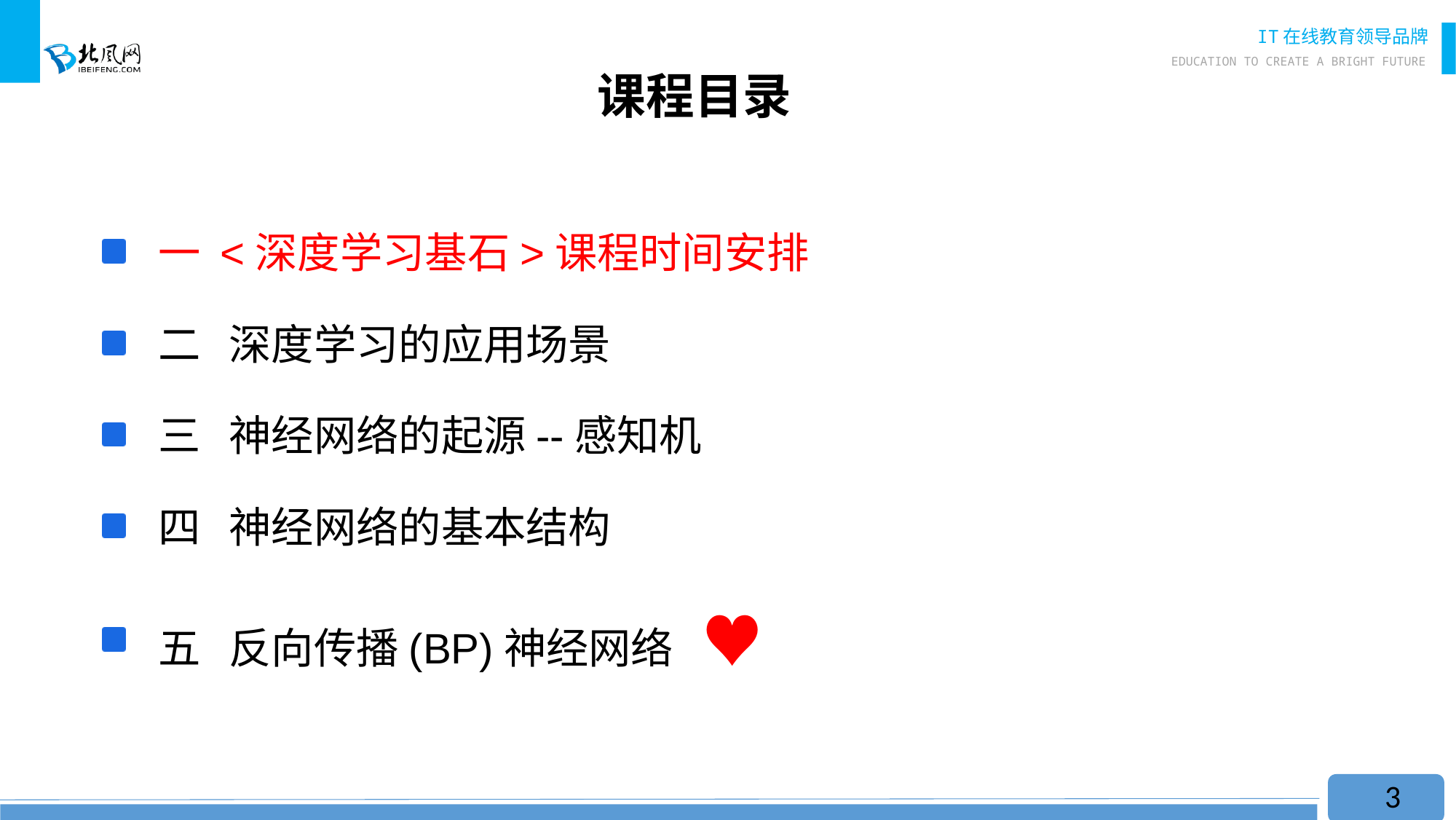

# 课程目录
  一 <深度学习基石>课程时间安排
  二   深度学习的应用场景
  三   神经网络的起源--感知机
  四   神经网络的基本结构
  五   反向传播(BP)神经网络   ♥